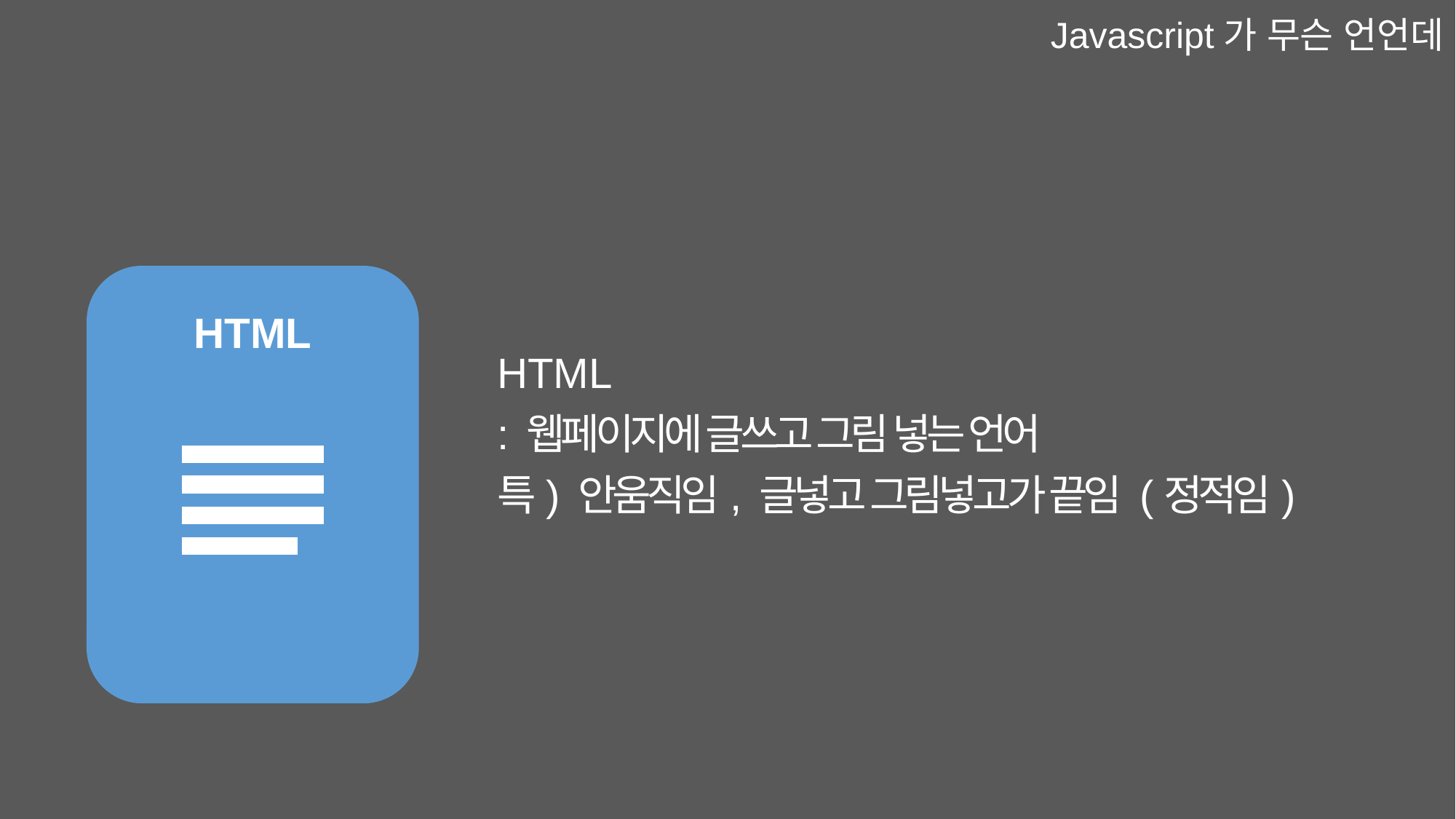

Javascript가 무슨 언언데
HTML

HTML
: 웹페이지에 글쓰고 그림 넣는 언어
특) 안움직임, 글넣고 그림넣고가 끝임 (정적임)